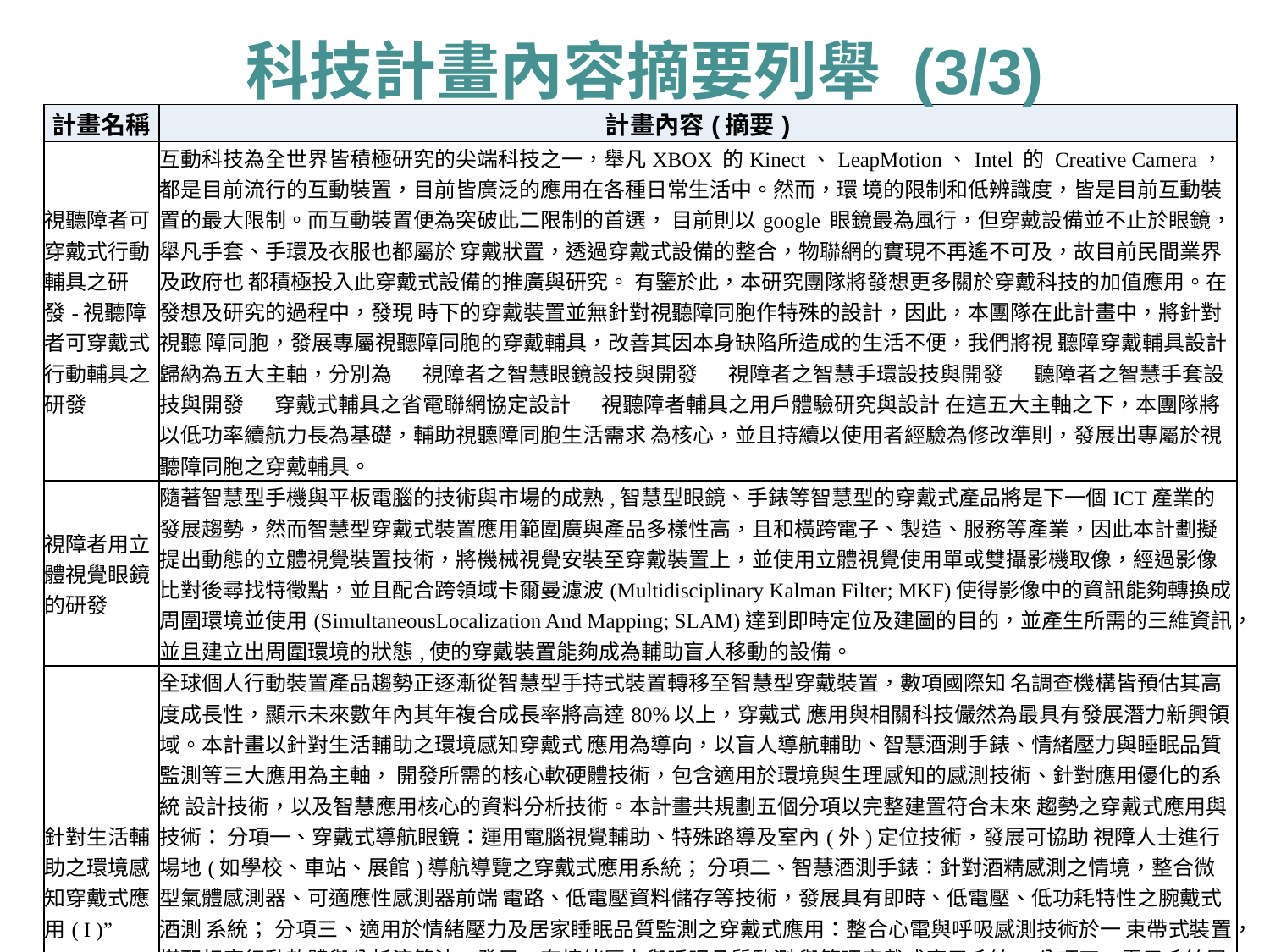

# 科技計畫內容摘要列舉 (3/3)
| 計畫名稱 | 計畫內容(摘要) |
| --- | --- |
| 視聽障者可穿戴式行動輔具之研發-視聽障者可穿戴式行動輔具之研發 | 互動科技為全世界皆積極研究的尖端科技之一，舉凡XBOX 的Kinect、LeapMotion、Intel 的 Creative Camera，都是目前流行的互動裝置，目前皆廣泛的應用在各種日常生活中。然而，環 境的限制和低辨識度，皆是目前互動裝置的最大限制。而互動裝置便為突破此二限制的首選， 目前則以google 眼鏡最為風行，但穿戴設備並不止於眼鏡，舉凡手套、手環及衣服也都屬於 穿戴狀置，透過穿戴式設備的整合，物聯網的實現不再遙不可及，故目前民間業界及政府也 都積極投入此穿戴式設備的推廣與研究。 有鑒於此，本研究團隊將發想更多關於穿戴科技的加值應用。在發想及研究的過程中，發現 時下的穿戴裝置並無針對視聽障同胞作特殊的設計，因此，本團隊在此計畫中，將針對視聽 障同胞，發展專屬視聽障同胞的穿戴輔具，改善其因本身缺陷所造成的生活不便，我們將視 聽障穿戴輔具設計歸納為五大主軸，分別為 　 視障者之智慧眼鏡設技與開發 　 視障者之智慧手環設技與開發 　 聽障者之智慧手套設技與開發 　 穿戴式輔具之省電聯網協定設計 　 視聽障者輔具之用戶體驗研究與設計 在這五大主軸之下，本團隊將以低功率續航力長為基礎，輔助視聽障同胞生活需求 為核心，並且持續以使用者經驗為修改準則，發展出專屬於視聽障同胞之穿戴輔具。 |
| 視障者用立體視覺眼鏡的研發 | 隨著智慧型手機與平板電腦的技術與市場的成熟,智慧型眼鏡、手錶等智慧型的穿戴式產品將是下一個ICT產業的發展趨勢，然而智慧型穿戴式裝置應用範圍廣與產品多樣性高，且和橫跨電子、製造、服務等產業，因此本計劃擬提出動態的立體視覺裝置技術，將機械視覺安裝至穿戴裝置上，並使用立體視覺使用單或雙攝影機取像，經過影像比對後尋找特徵點，並且配合跨領域卡爾曼濾波(Multidisciplinary Kalman Filter; MKF)使得影像中的資訊能夠轉換成周圍環境並使用(SimultaneousLocalization And Mapping; SLAM)達到即時定位及建圖的目的，並產生所需的三維資訊，並且建立出周圍環境的狀態,使的穿戴裝置能夠成為輔助盲人移動的設備。 |
| 針對生活輔助之環境感知穿戴式應用( I )” | 全球個人行動裝置產品趨勢正逐漸從智慧型手持式裝置轉移至智慧型穿戴裝置，數項國際知 名調查機構皆預估其高度成長性，顯示未來數年內其年複合成長率將高達80%以上，穿戴式 應用與相關科技儼然為最具有發展潛力新興領域。本計畫以針對生活輔助之環境感知穿戴式 應用為導向，以盲人導航輔助、智慧酒測手錶、情緒壓力與睡眠品質監測等三大應用為主軸， 開發所需的核心軟硬體技術，包含適用於環境與生理感知的感測技術、針對應用優化的系統 設計技術，以及智慧應用核心的資料分析技術。本計畫共規劃五個分項以完整建置符合未來 趨勢之穿戴式應用與技術： 分項一、穿戴式導航眼鏡：運用電腦視覺輔助、特殊路導及室內(外)定位技術，發展可協助 視障人士進行場地(如學校、車站、展館)導航導覽之穿戴式應用系統； 分項二、智慧酒測手錶：針對酒精感測之情境，整合微型氣體感測器、可適應性感測器前端 電路、低電壓資料儲存等技術，發展具有即時、低電壓、低功耗特性之腕戴式酒測 系統； 分項三、適用於情緒壓力及居家睡眠品質監測之穿戴式應用：整合心電與呼吸感測技術於一 束帶式裝置，搭配相應行動軟體與分析演算法，發展一套情緒壓力與睡眠品質監測 與管理穿戴式應用系統； 分項四、電子系統層級設計平台技術：研發三大主軸應用所需之共通與特定需求之硬體設計， 包含封裝、製程、硬體智財及系統層級的功率與時序分析估算技術，以達到適用於 穿戴式裝置所需之面積、速度及功率優化； 分項五、資料儲存、分析與應用平台技術：發展三大主軸應用所需之精準資訊傳輸、呈現、 處理及分析系統，藉由巨量資料分析技術處理穿戴式裝置所收集資料，以實現生 活輔助之環境感知穿戴式應用。 |
34